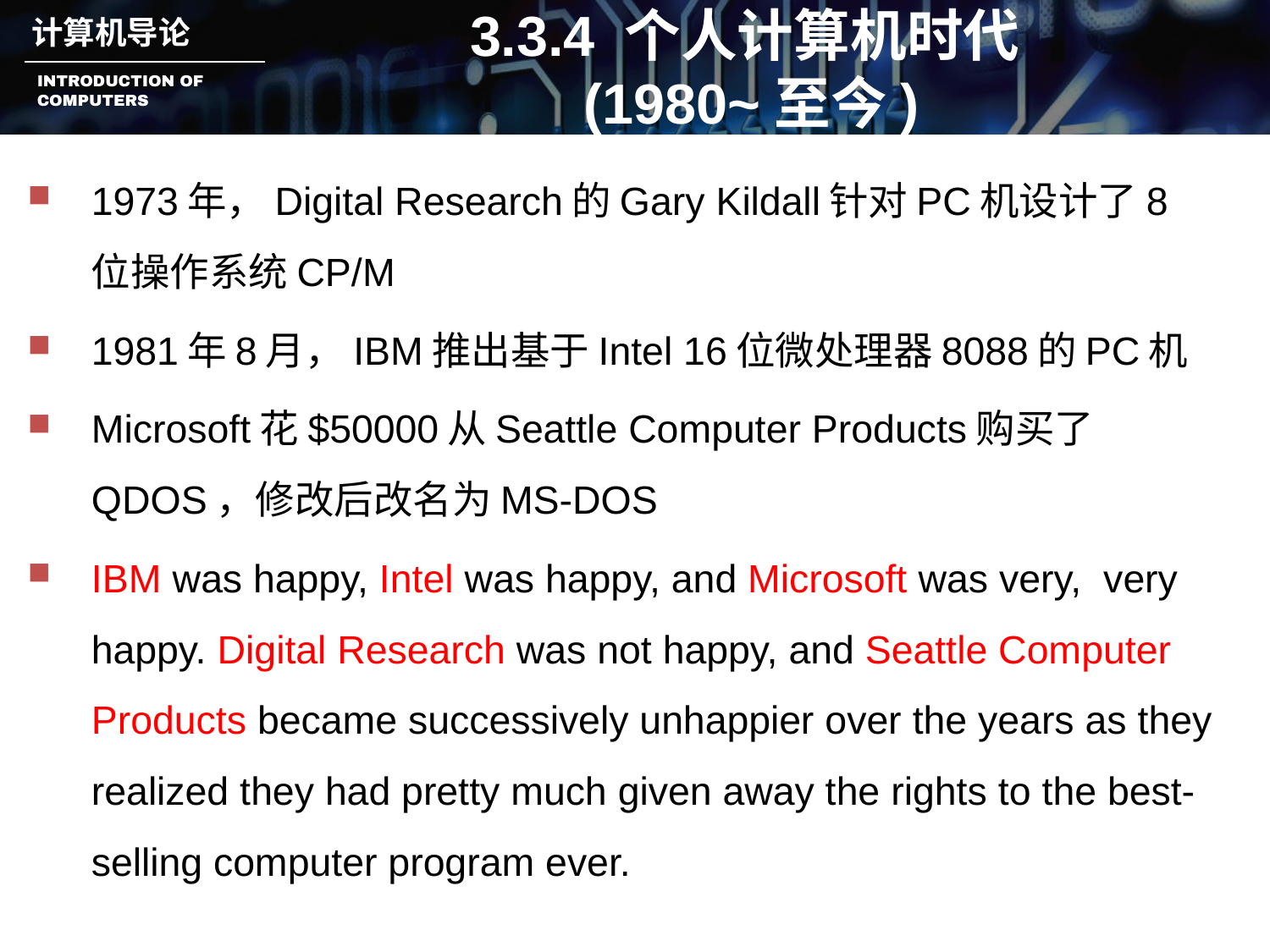

# 3.3.4 个人计算机时代(1980~至今)
1973年，Digital Research的Gary Kildall针对PC机设计了8位操作系统CP/M
1981年8月，IBM推出基于Intel 16位微处理器8088的PC机
Microsoft花$50000从Seattle Computer Products购买了QDOS，修改后改名为MS-DOS
IBM was happy, Intel was happy, and Microsoft was very,  very happy. Digital Research was not happy, and Seattle Computer Products became successively unhappier over the years as they realized they had pretty much given away the rights to the best-selling computer program ever.